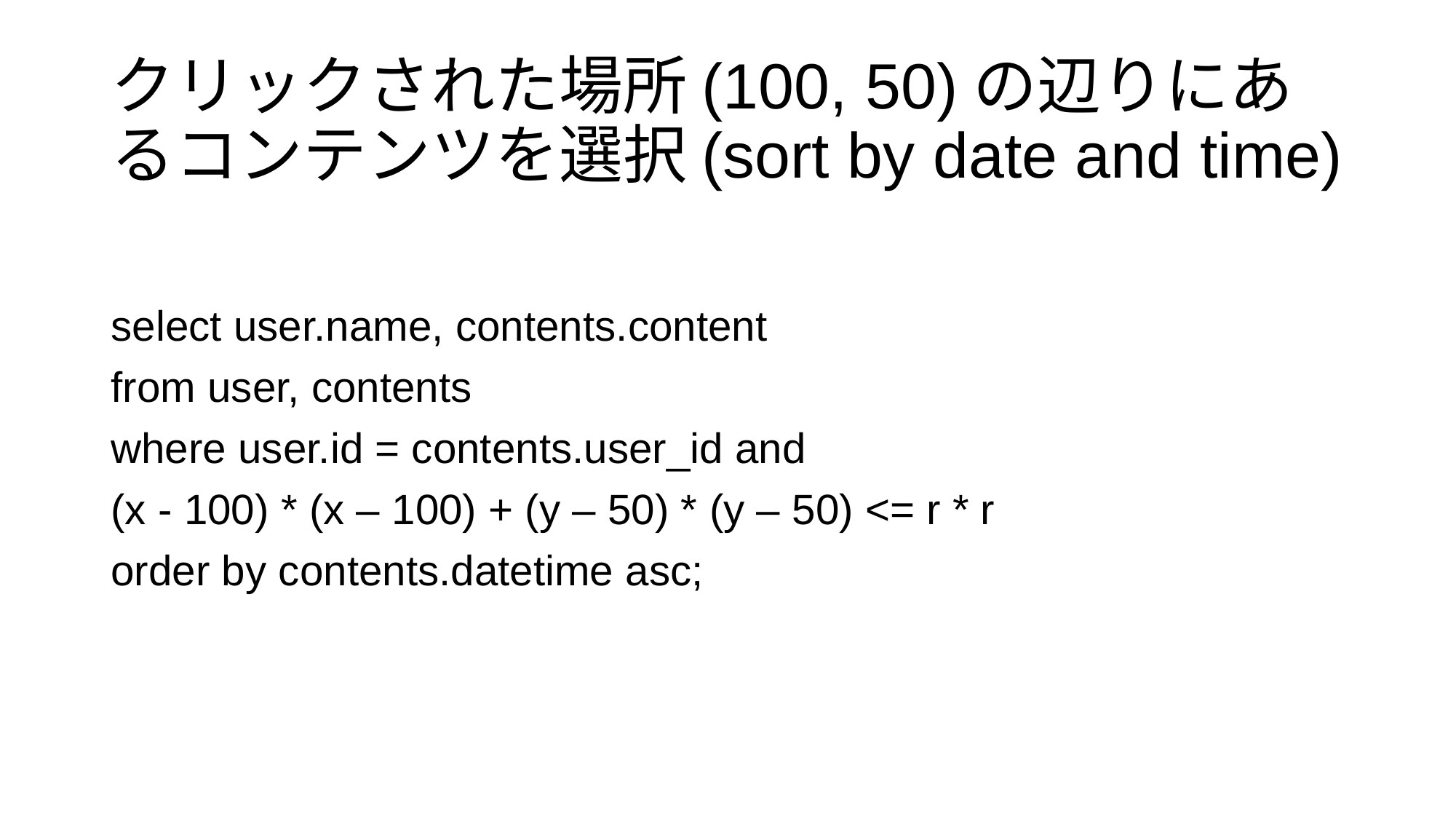

# クリックされた場所(100, 50)の辺りにあるコンテンツを選択(sort by date and time)
select user.name, contents.content
from user, contents
where user.id = contents.user_id and
(x - 100) * (x – 100) + (y – 50) * (y – 50) <= r * r
order by contents.datetime asc;